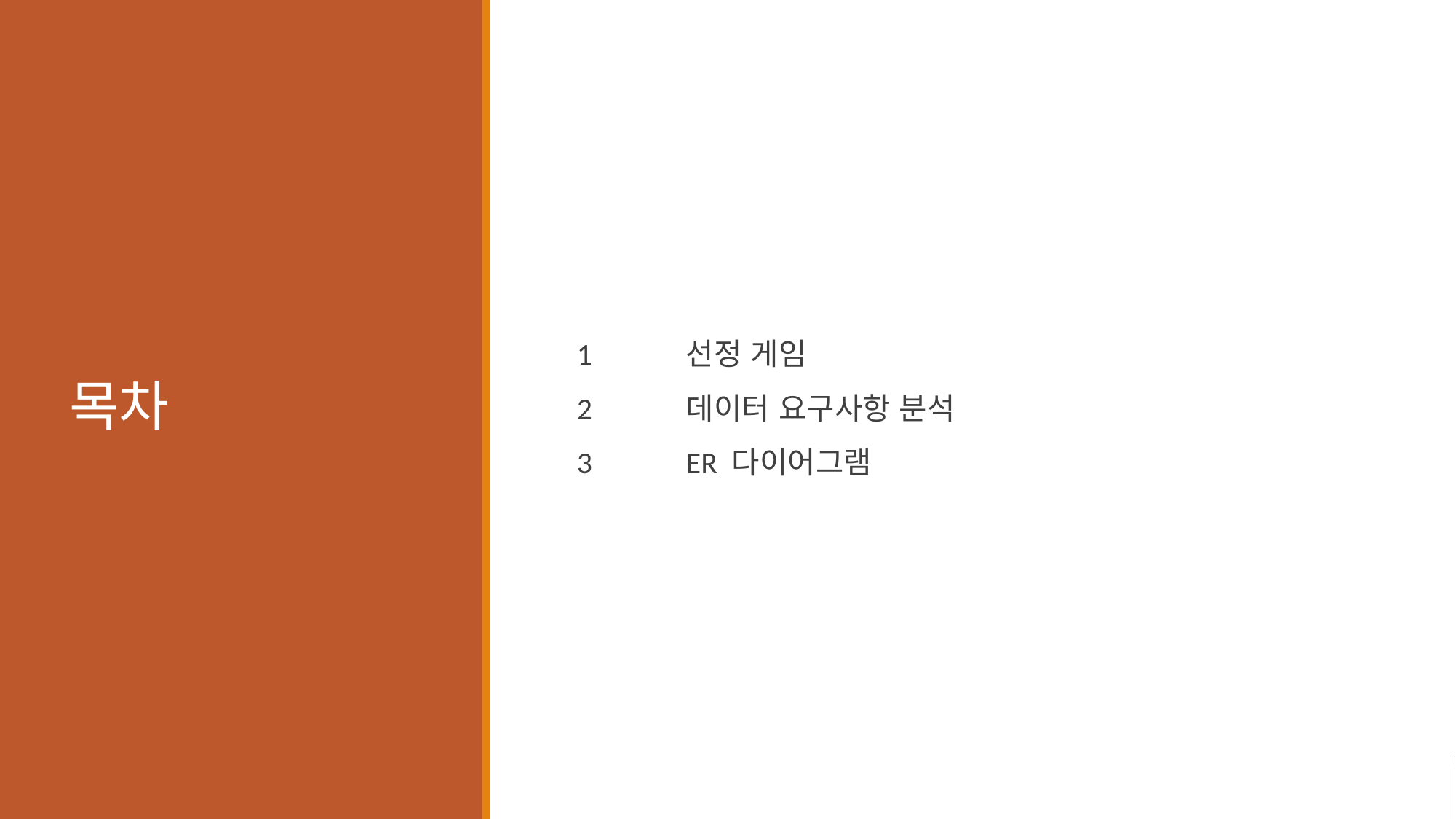

# 목차
1	선정 게임
2	데이터 요구사항 분석
3	ER 다이어그램